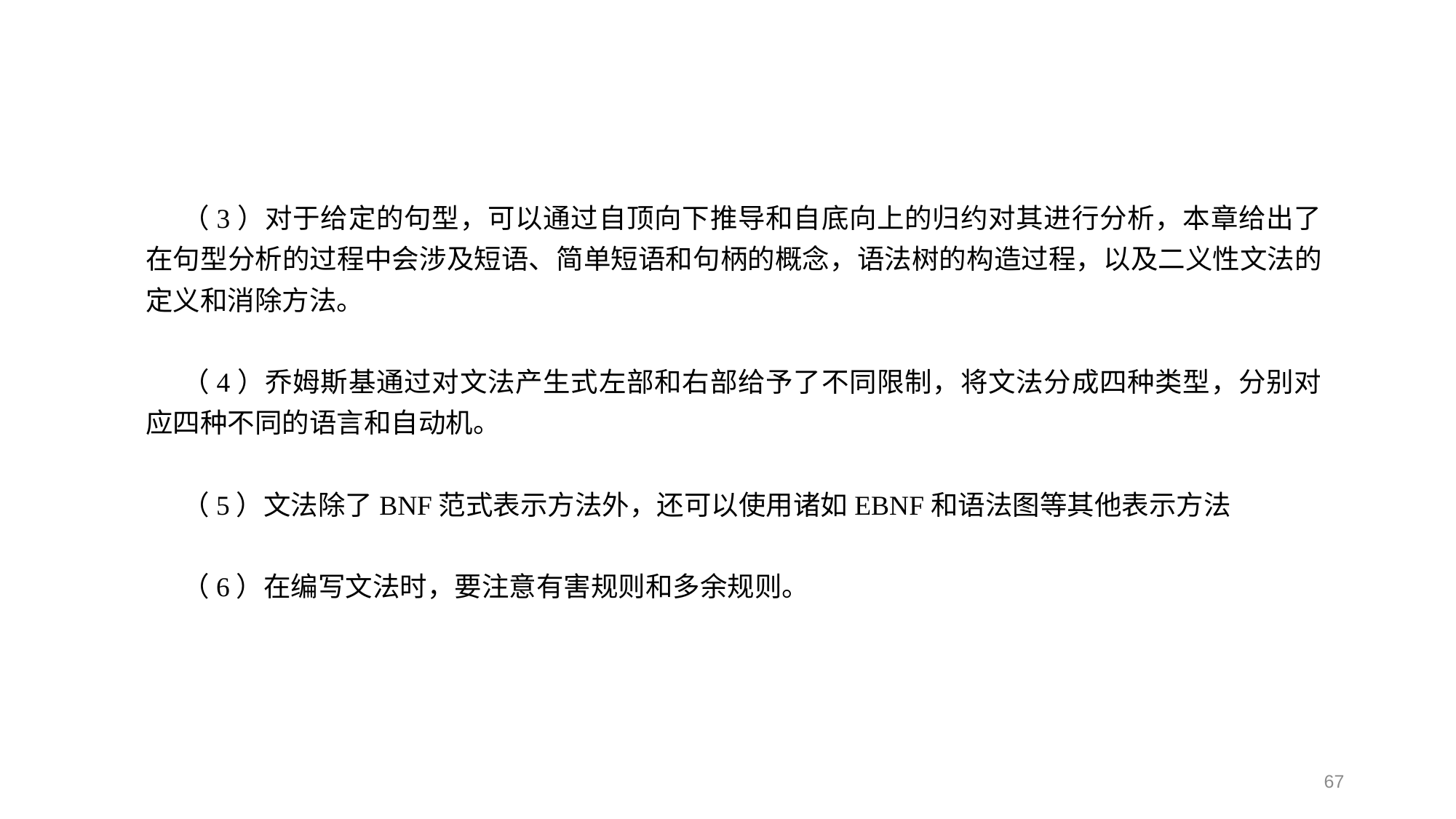

（3）对于给定的句型，可以通过自顶向下推导和自底向上的归约对其进行分析，本章给出了在句型分析的过程中会涉及短语、简单短语和句柄的概念，语法树的构造过程，以及二义性文法的定义和消除方法。

（4）乔姆斯基通过对文法产生式左部和右部给予了不同限制，将文法分成四种类型，分别对应四种不同的语言和自动机。

（5）文法除了BNF范式表示方法外，还可以使用诸如EBNF和语法图等其他表示方法

（6）在编写文法时，要注意有害规则和多余规则。
67